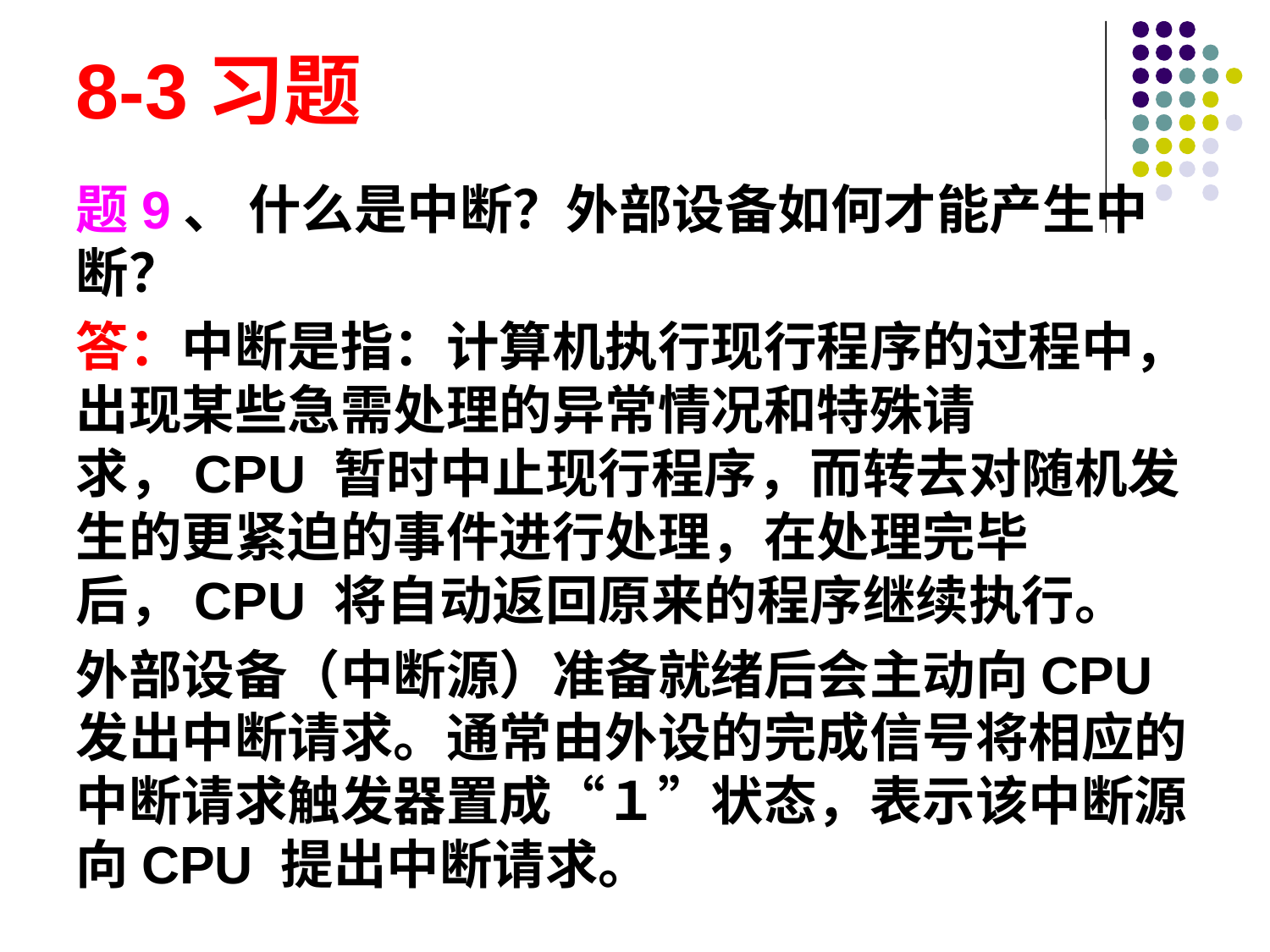

# 8-3习题
题9、 什么是中断？外部设备如何才能产生中断？
答：中断是指：计算机执行现行程序的过程中，出现某些急需处理的异常情况和特殊请求，CPU 暂时中止现行程序，而转去对随机发生的更紧迫的事件进行处理，在处理完毕后，CPU 将自动返回原来的程序继续执行。
外部设备（中断源）准备就绪后会主动向CPU 发出中断请求。通常由外设的完成信号将相应的中断请求触发器置成“１”状态，表示该中断源向CPU 提出中断请求。